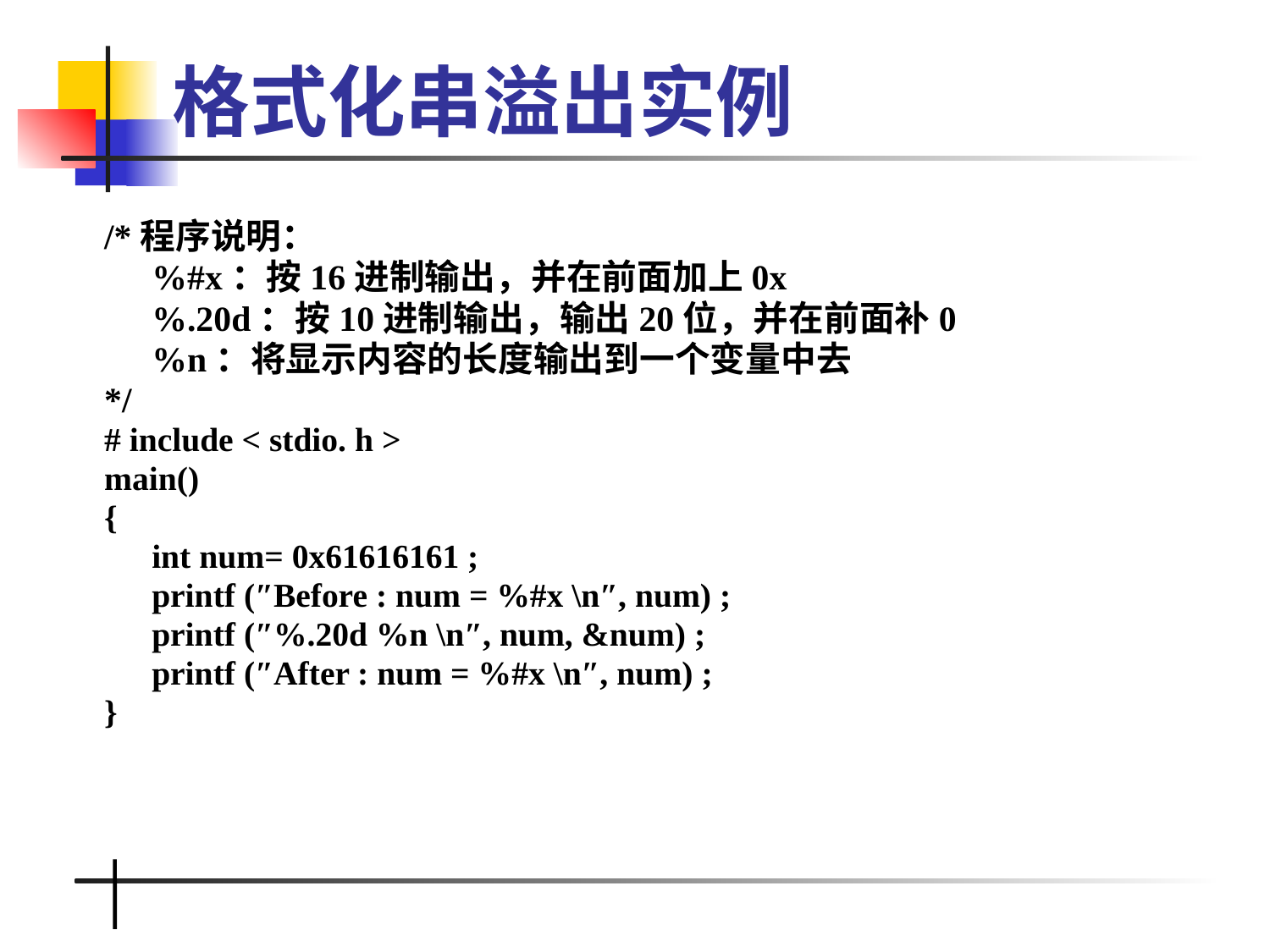

# 格式化串溢出实例
/*程序说明：
	%#x：按16进制输出，并在前面加上0x
	%.20d：按10进制输出，输出20位，并在前面补0
	%n：将显示内容的长度输出到一个变量中去
*/
# include < stdio. h >
main()
{
	int num= 0x61616161 ;
	printf (″Before : num = %#x \n″, num) ;
	printf (″%.20d %n \n″, num, &num) ;
	printf (″After : num = %#x \n″, num) ;
}